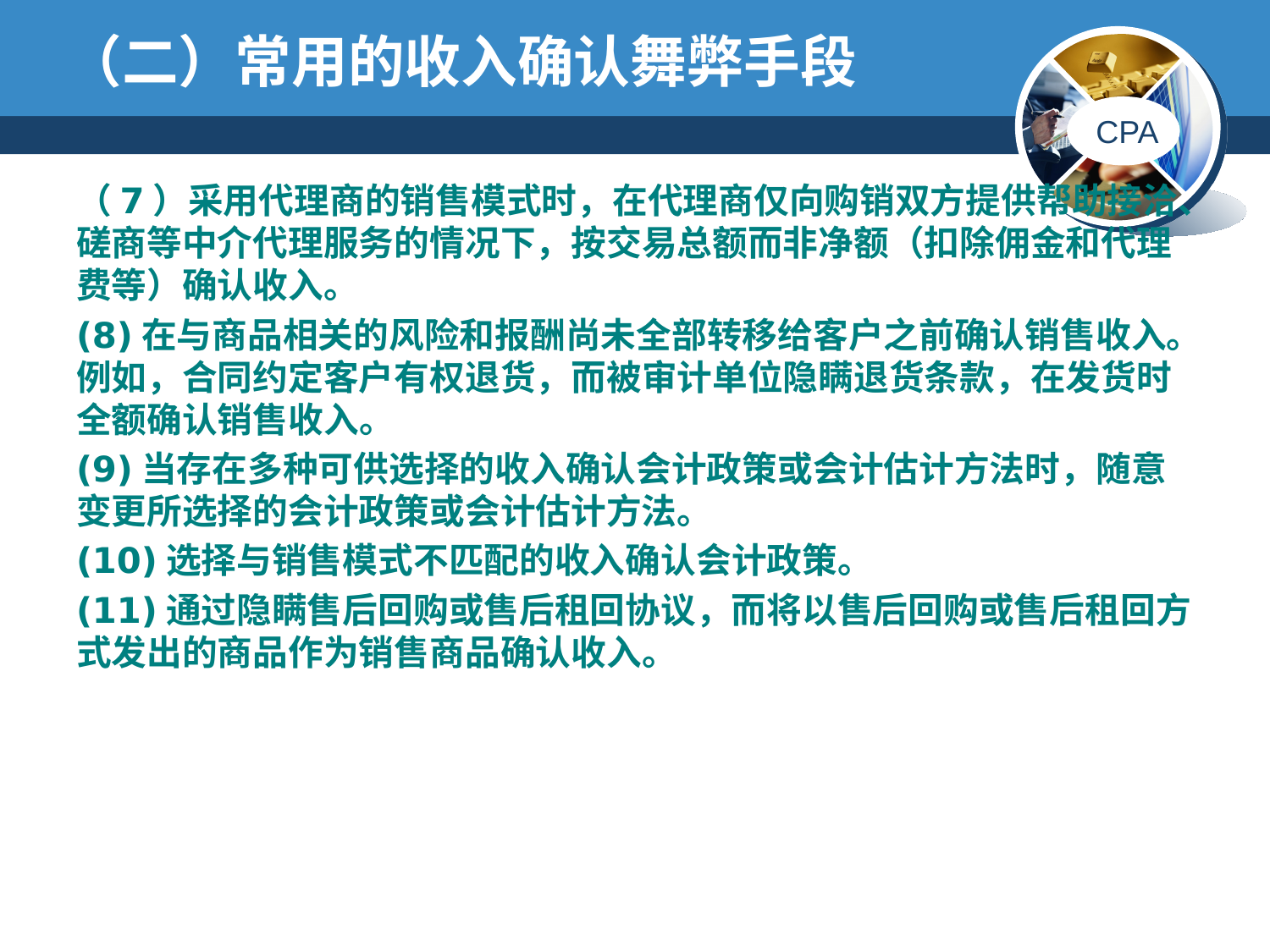

# （二）常用的收入确认舞弊手段
（7）采用代理商的销售模式时，在代理商仅向购销双方提供帮助接洽、磋商等中介代理服务的情况下，按交易总额而非净额（扣除佣金和代理费等）确认收入。
(8)在与商品相关的风险和报酬尚未全部转移给客户之前确认销售收入。例如，合同约定客户有权退货，而被审计单位隐瞒退货条款，在发货时全额确认销售收入。
(9)当存在多种可供选择的收入确认会计政策或会计估计方法时，随意变更所选择的会计政策或会计估计方法。
(10)选择与销售模式不匹配的收入确认会计政策。
(11)通过隐瞒售后回购或售后租回协议，而将以售后回购或售后租回方式发出的商品作为销售商品确认收入。